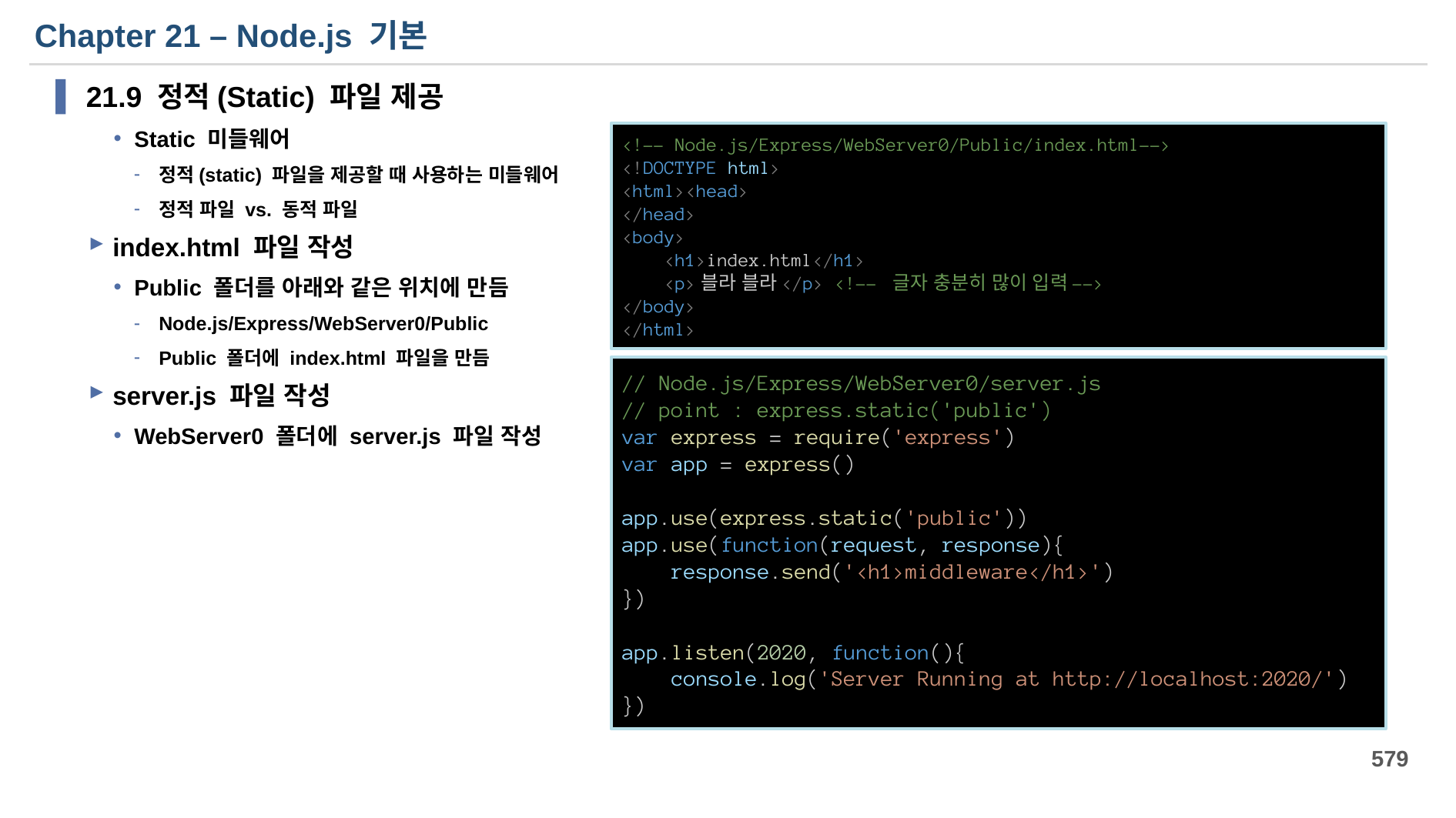

# Chapter 21 – Node.js 기본
21.9 정적(Static) 파일 제공
Static 미들웨어
정적(static) 파일을 제공할 때 사용하는 미들웨어
정적 파일 vs. 동적 파일
index.html 파일 작성
Public 폴더를 아래와 같은 위치에 만듬
Node.js/Express/WebServer0/Public
Public 폴더에 index.html 파일을 만듬
server.js 파일 작성
WebServer0 폴더에 server.js 파일 작성

<!-- Node.js/Express/WebServer0/Public/index.html-->
<!DOCTYPE html>
<html><head>
</head>
<body>
    <h1>index.html</h1>
    <p>블라 블라</p> <!-- 글자 충분히 많이 입력-->
</body>
</html>
// Node.js/Express/WebServer0/server.js
// point : express.static('public')
var express = require('express')
var app = express()
app.use(express.static('public'))
app.use(function(request, response){
    response.send('<h1>middleware</h1>')
})
app.listen(2020, function(){
    console.log('Server Running at http://localhost:2020/')
})
579